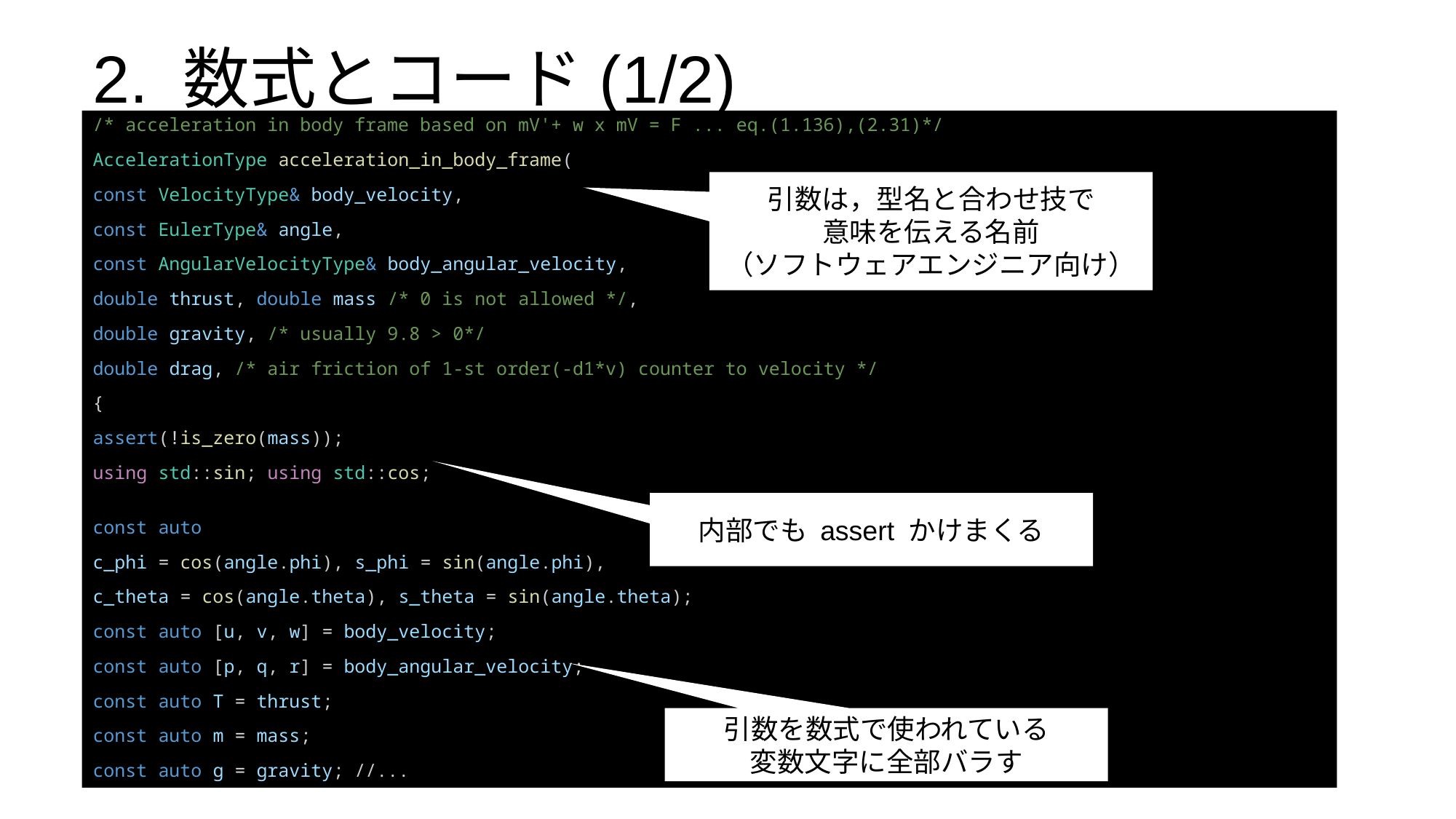

# 2. 数式とコード(1/2)
/* acceleration in body frame based on mV'+ w x mV = F ... eq.(1.136),(2.31)*/
AccelerationType acceleration_in_body_frame(
const VelocityType& body_velocity,
const EulerType& angle,
const AngularVelocityType& body_angular_velocity,
double thrust, double mass /* 0 is not allowed */,
double gravity, /* usually 9.8 > 0*/
double drag, /* air friction of 1-st order(-d1*v) counter to velocity */
{
assert(!is_zero(mass));
using std::sin; using std::cos;
const auto
c_phi = cos(angle.phi), s_phi = sin(angle.phi),
c_theta = cos(angle.theta), s_theta = sin(angle.theta);
const auto [u, v, w] = body_velocity;
const auto [p, q, r] = body_angular_velocity;
const auto T = thrust;
const auto m = mass;
const auto g = gravity; //...

引数は，型名と合わせ技で
意味を伝える名前
（ソフトウェアエンジニア向け）
内部でも assert かけまくる
引数を数式で使われている
変数文字に全部バラす